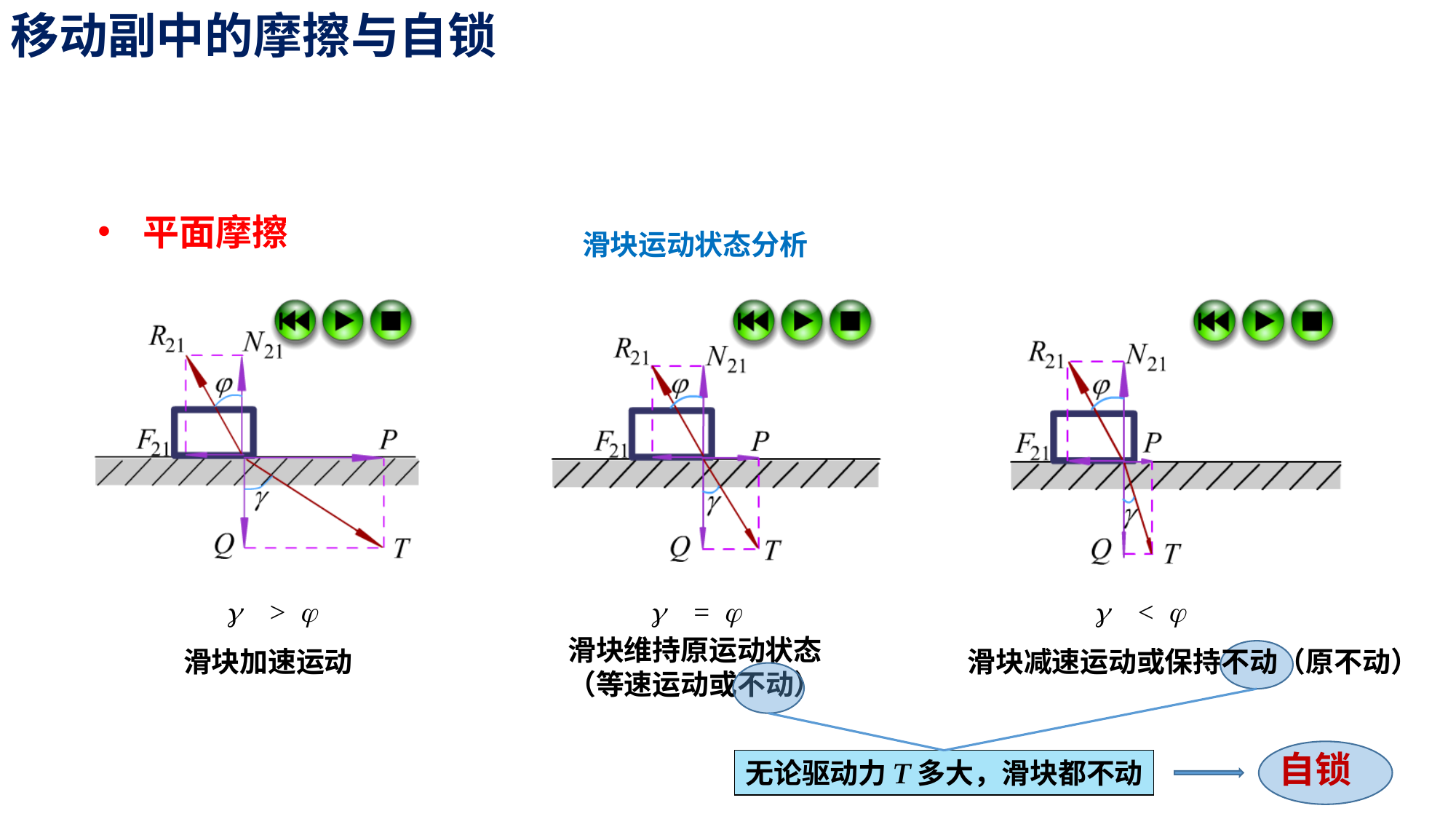

移动副中的摩擦与自锁

平面摩擦
滑块运动状态分析
γ  >  ϕ
γ  =  ϕ
γ  <  ϕ
滑块维持原运动状态
（等速运动或不动）
滑块加速运动
滑块减速运动或保持不动（原不动）

自锁
无论驱动力T多大，滑块都不动